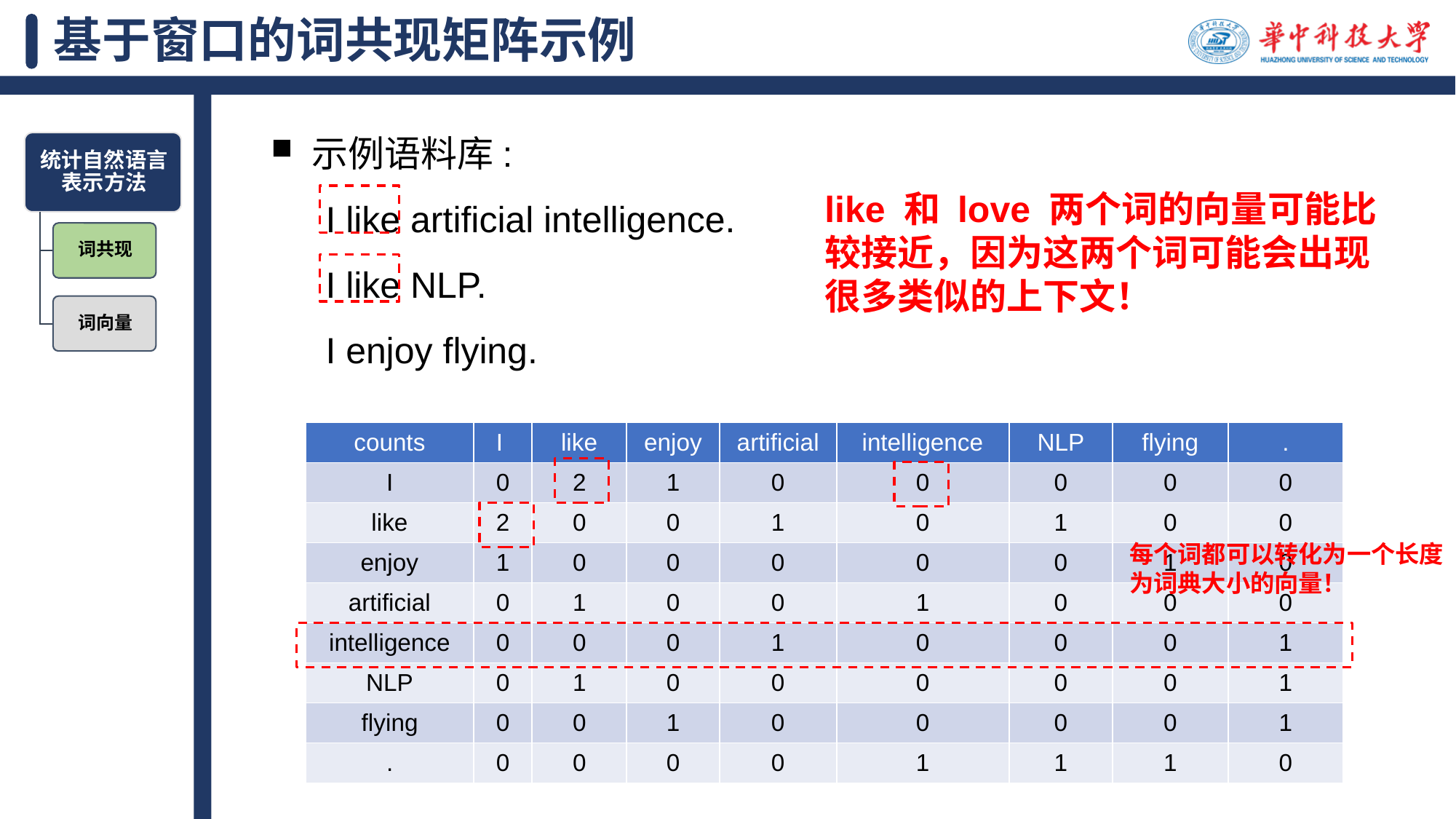

# 基于窗口的词共现矩阵示例
示例语料库:
I like artificial intelligence.
I like NLP.
I enjoy flying.
统计自然语言表示方法
词共现
词向量

like 和 love 两个词的向量可能比较接近，因为这两个词可能会出现很多类似的上下文！

| counts | I | like | enjoy | artificial | intelligence | NLP | flying | . |
| --- | --- | --- | --- | --- | --- | --- | --- | --- |
| I | 0 | 2 | 1 | 0 | 0 | 0 | 0 | 0 |
| like | 2 | 0 | 0 | 1 | 0 | 1 | 0 | 0 |
| enjoy | 1 | 0 | 0 | 0 | 0 | 0 | 1 | 0 |
| artificial | 0 | 1 | 0 | 0 | 1 | 0 | 0 | 0 |
| intelligence | 0 | 0 | 0 | 1 | 0 | 0 | 0 | 1 |
| NLP | 0 | 1 | 0 | 0 | 0 | 0 | 0 | 1 |
| flying | 0 | 0 | 1 | 0 | 0 | 0 | 0 | 1 |
| . | 0 | 0 | 0 | 0 | 1 | 1 | 1 | 0 |

每个词都可以转化为一个长度为词典大小的向量！